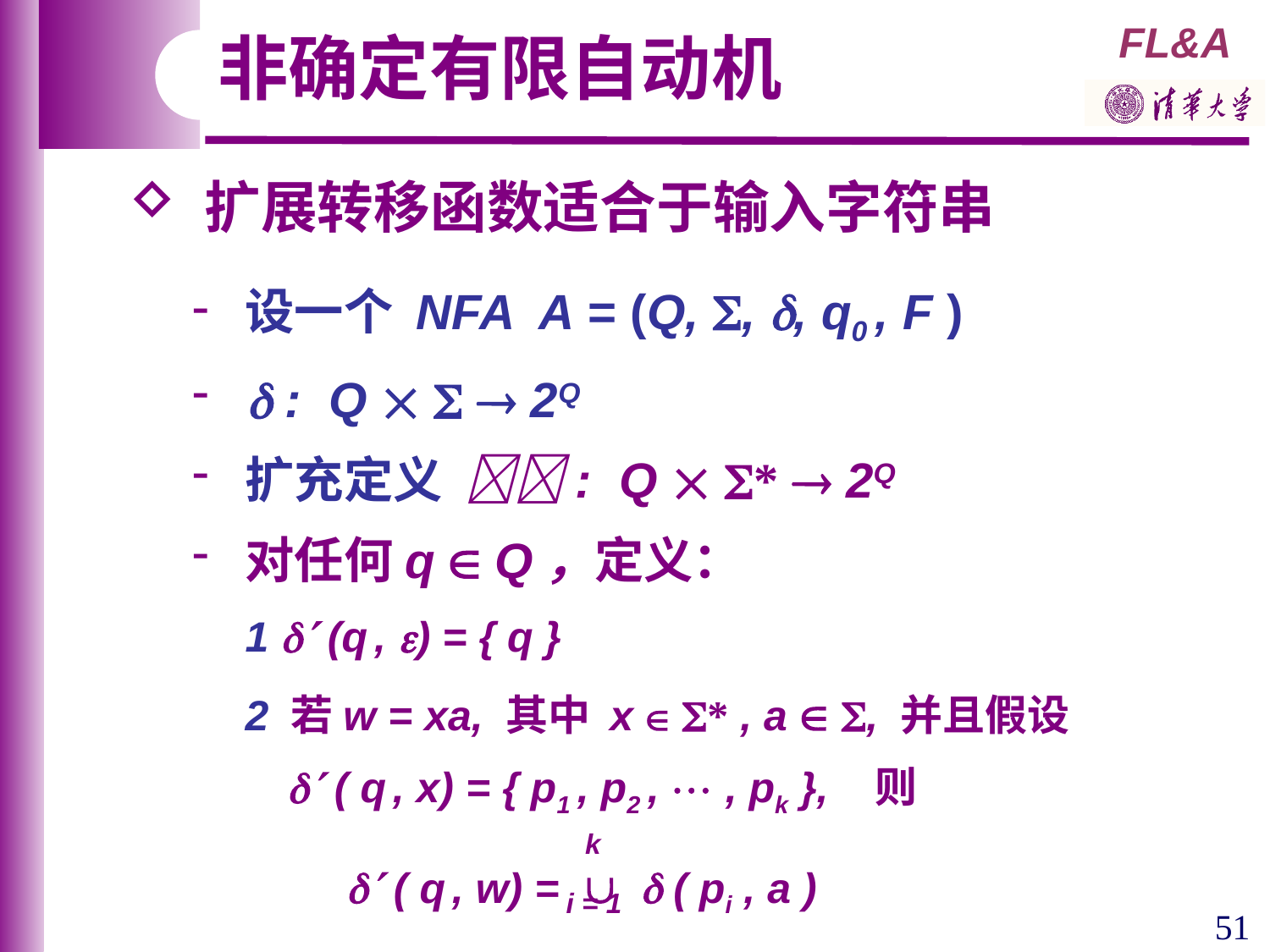

非确定有限自动机
 扩展转移函数适合于输入字符串
 设一个 NFA  A = (Q, Σ, δ, q0 , F )

  δ :  Q × Σ → 2Q

 扩充定义  δ′:  Q × Σ* → 2Q

 对任何q ∈ Q，定义：

     1 δ′ (q , ε) = { q }

     2 若w = xa, 其中 x ∈ Σ* , a ∈ Σ, 并且假设

        δ′ ( q , x) = { p1 , p2 , … , pk },   则

             δ′ ( q , w) =  ∪  δ ( pi , a )
k
i = 1
51